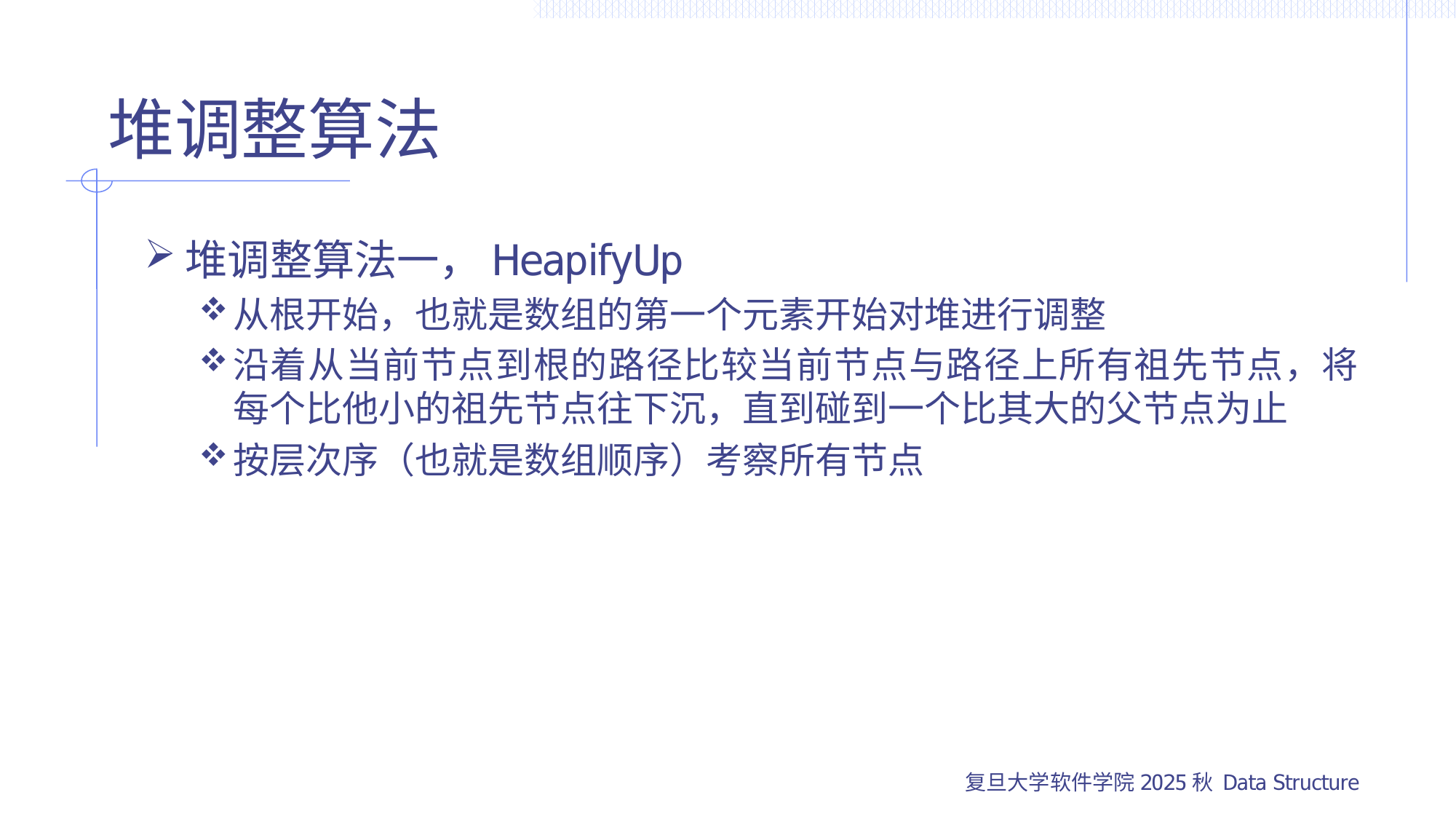

# 堆调整算法
堆调整算法一，HeapifyUp
从根开始，也就是数组的第一个元素开始对堆进行调整
沿着从当前节点到根的路径比较当前节点与路径上所有祖先节点，将每个比他小的祖先节点往下沉，直到碰到一个比其大的父节点为止
按层次序（也就是数组顺序）考察所有节点